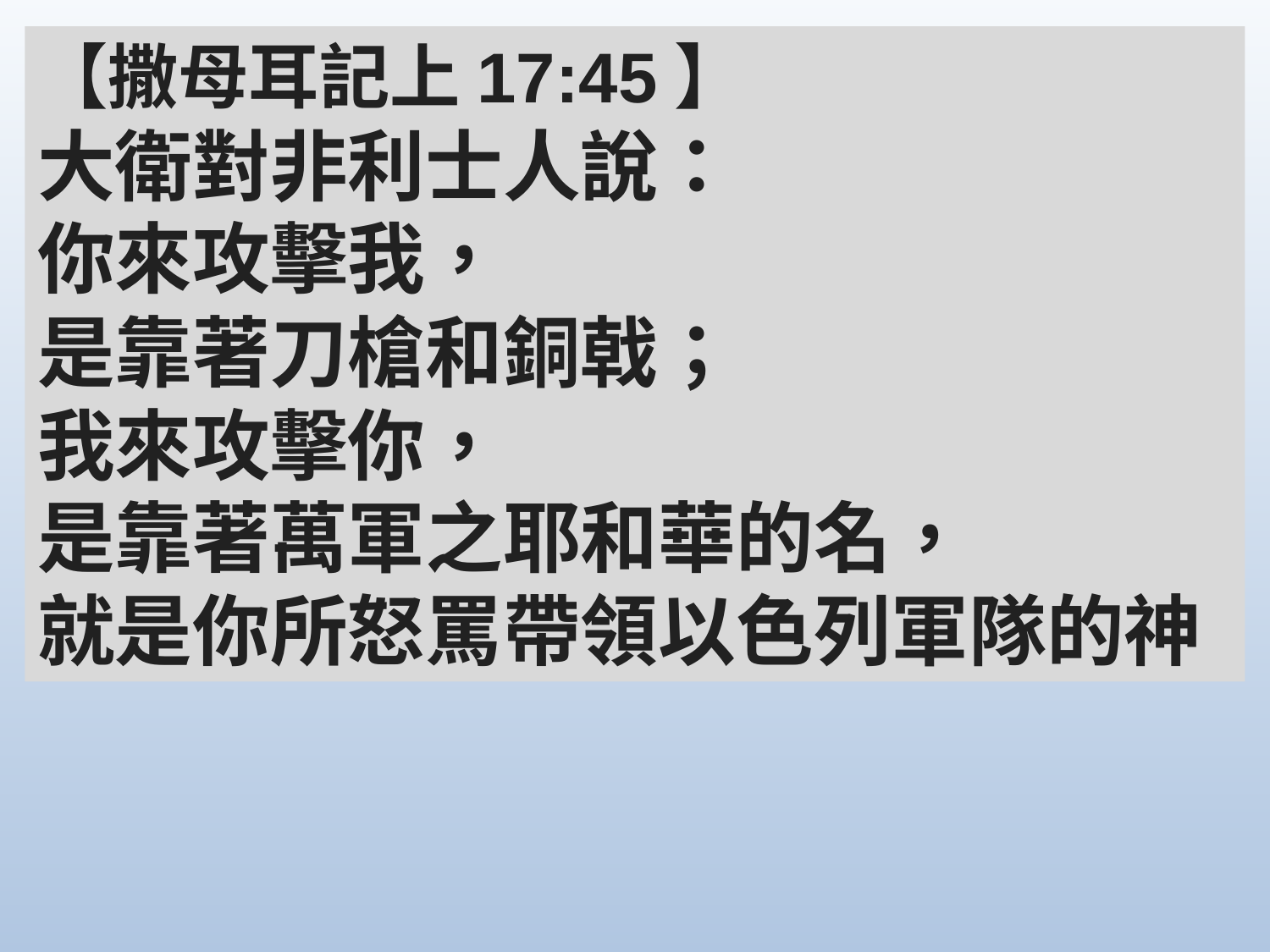

【撒母耳記上17:45】
大衛對非利士人說：
你來攻擊我，
是靠著刀槍和銅戟；
我來攻擊你，
是靠著萬軍之耶和華的名，
就是你所怒罵帶領以色列軍隊的神